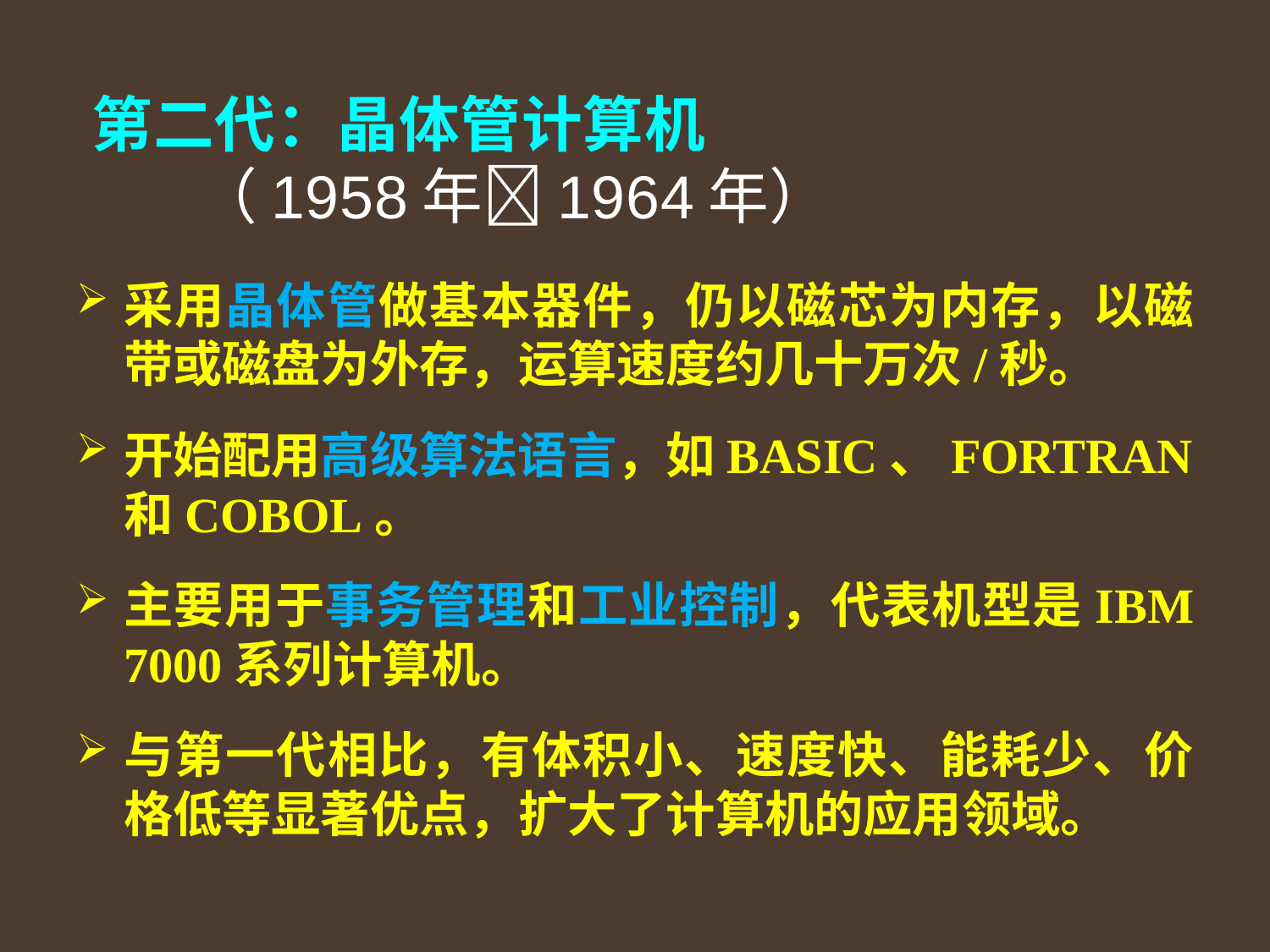

# 第二代：晶体管计算机 （1958年∼1964年）
采用晶体管做基本器件，仍以磁芯为内存，以磁带或磁盘为外存，运算速度约几十万次/秒。
开始配用高级算法语言，如BASIC、FORTRAN和COBOL。
主要用于事务管理和工业控制，代表机型是IBM 7000系列计算机。
与第一代相比，有体积小、速度快、能耗少、价格低等显著优点，扩大了计算机的应用领域。